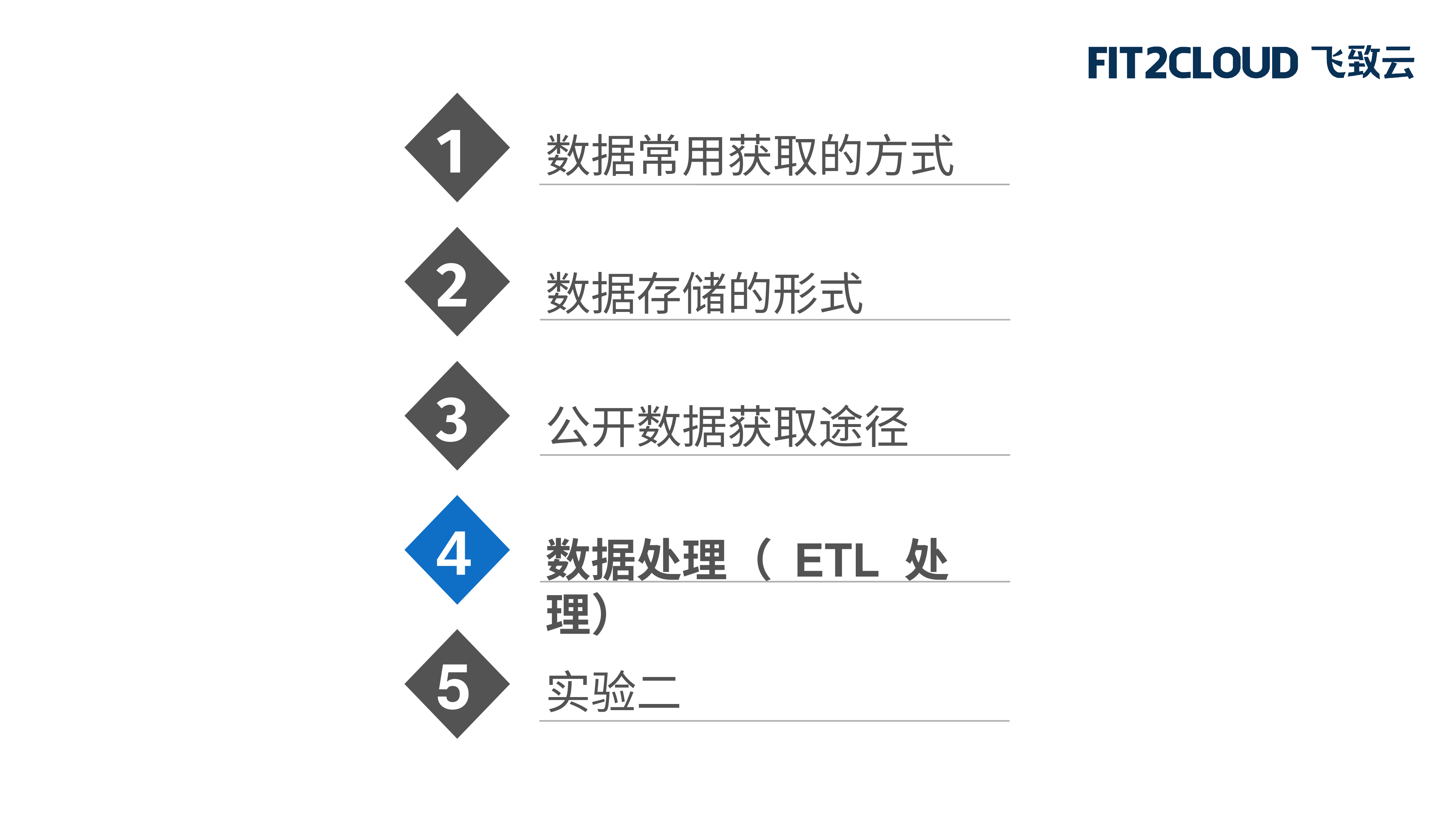

1
数据常用获取的方式

2
数据存储的形式

3
公开数据获取途径

4
数据处理（ ETL 处理）

5
实验二